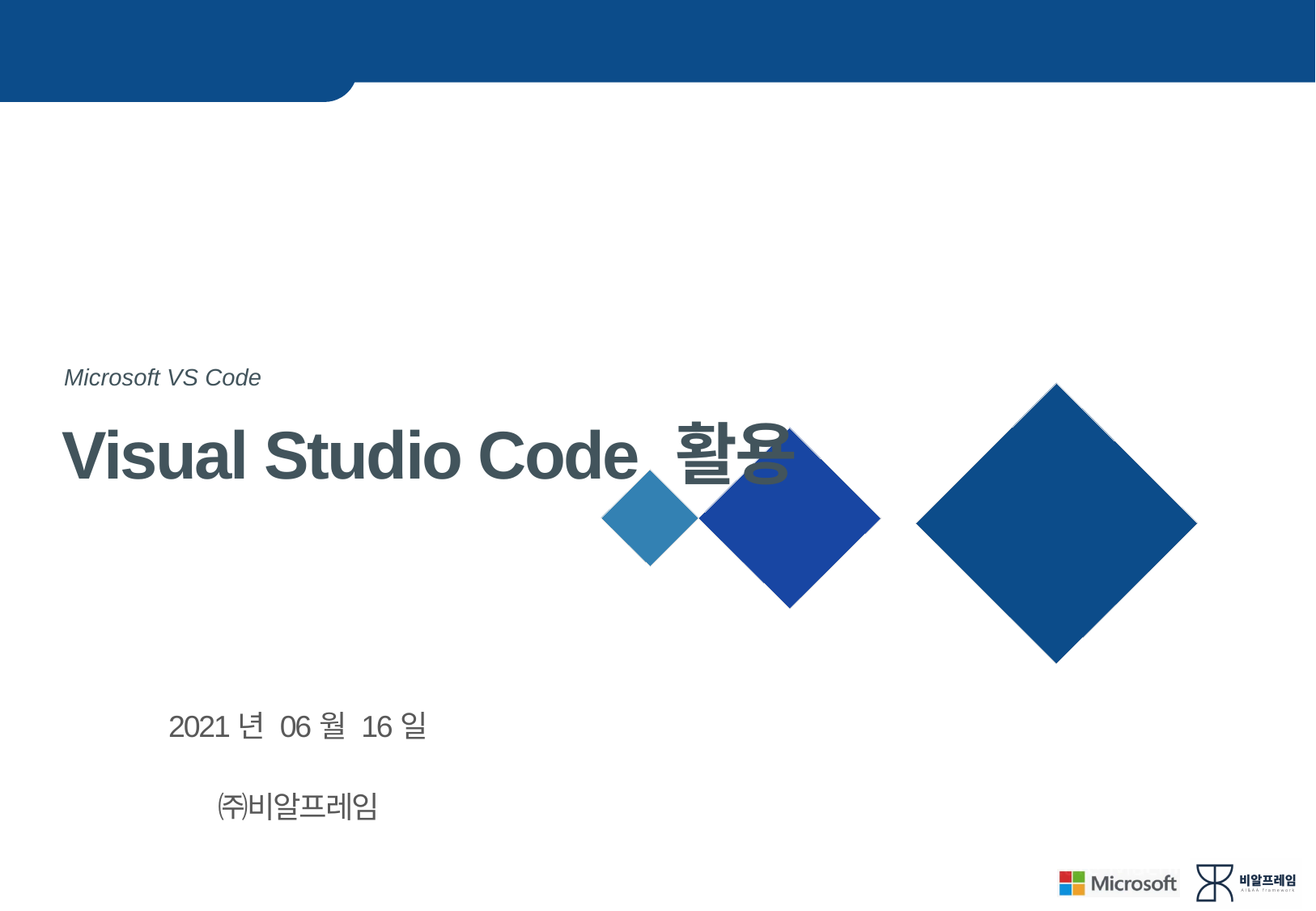

머신러닝(인공지능)
Microsoft VS Code
Visual Studio Code 활용
2021년 06월 16일
㈜비알프레임